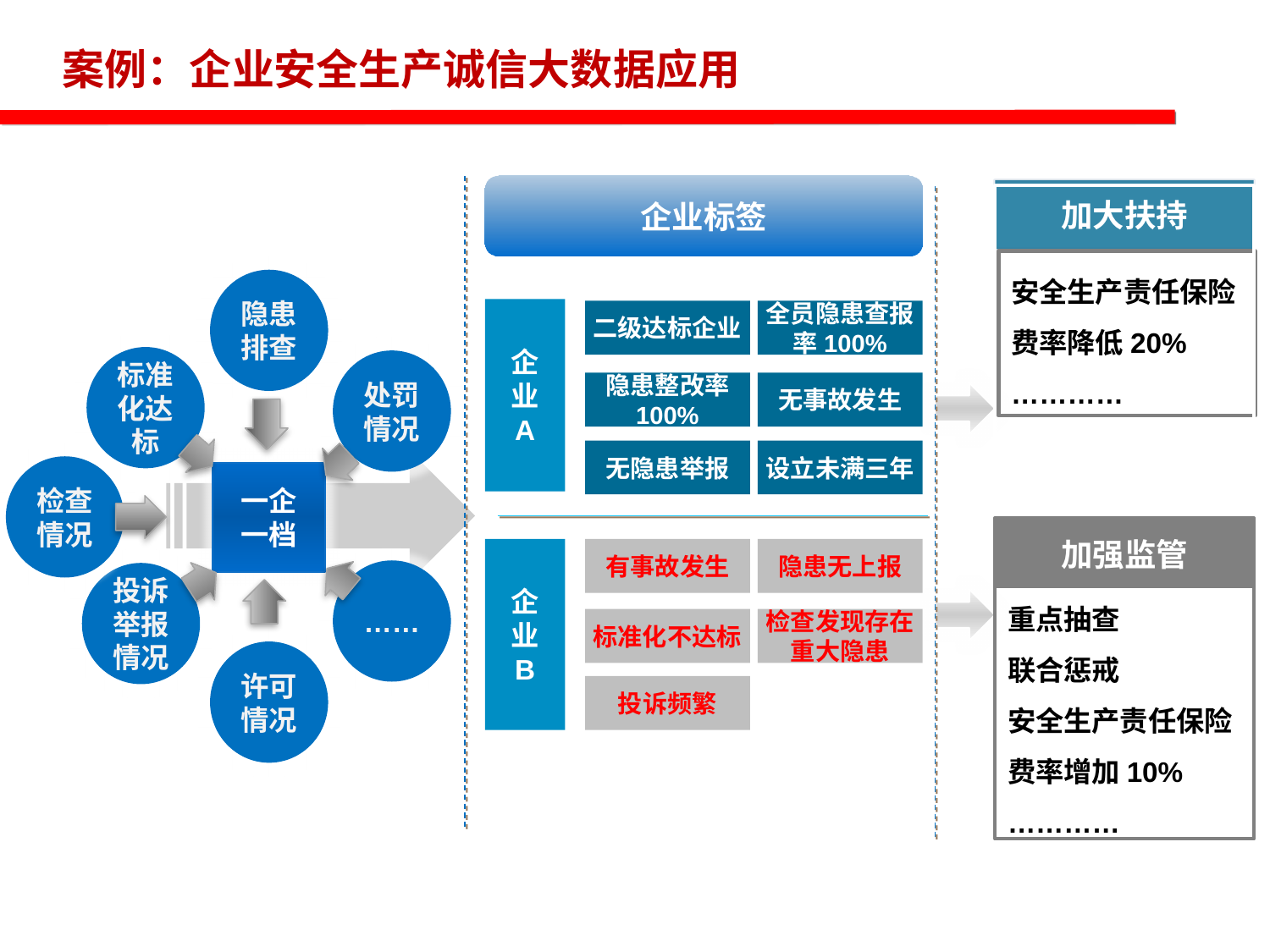

案例：企业安全生产诚信大数据应用
企业标签
加大扶持

安全生产责任保险费率降低20%
…………
加强监管
重点抽查
联合惩戒
安全生产责任保险费率增加10%
…………
隐患排查
企
业
A
二级达标企业
全员隐患查报
率100%
标准化达标
处罚
情况
隐患整改率
100%
无事故发生

无隐患举报
设立未满三年

检查情况
一企
一档

企
业
B
有事故发生
隐患无上报

……
投诉举报情况

标准化不达标
检查发现存在
重大隐患
许可情况
投诉频繁